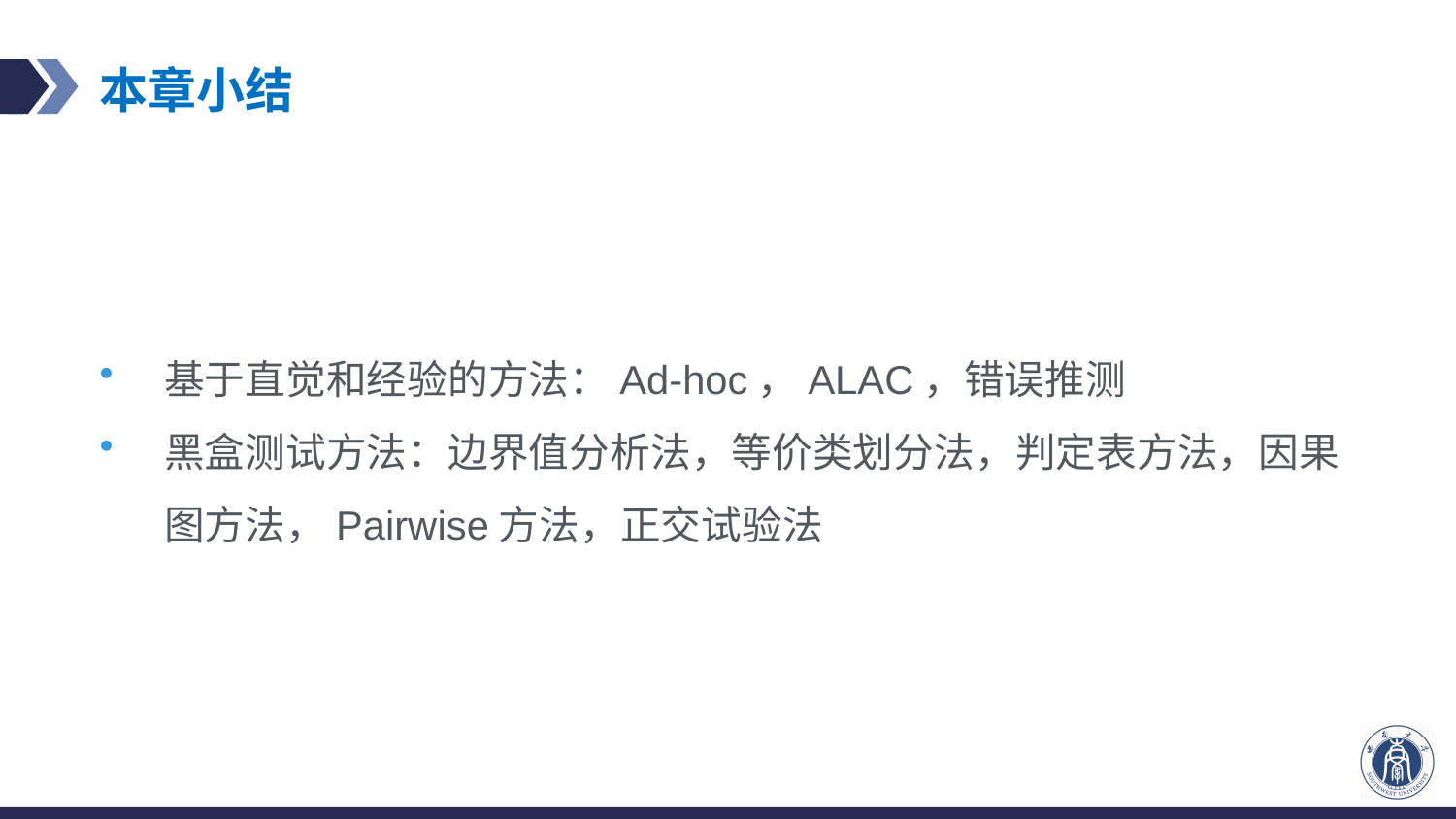

# 本章小结
基于直觉和经验的方法：Ad-hoc，ALAC，错误推测
黑盒测试方法：边界值分析法，等价类划分法，判定表方法，因果图方法，Pairwise方法，正交试验法